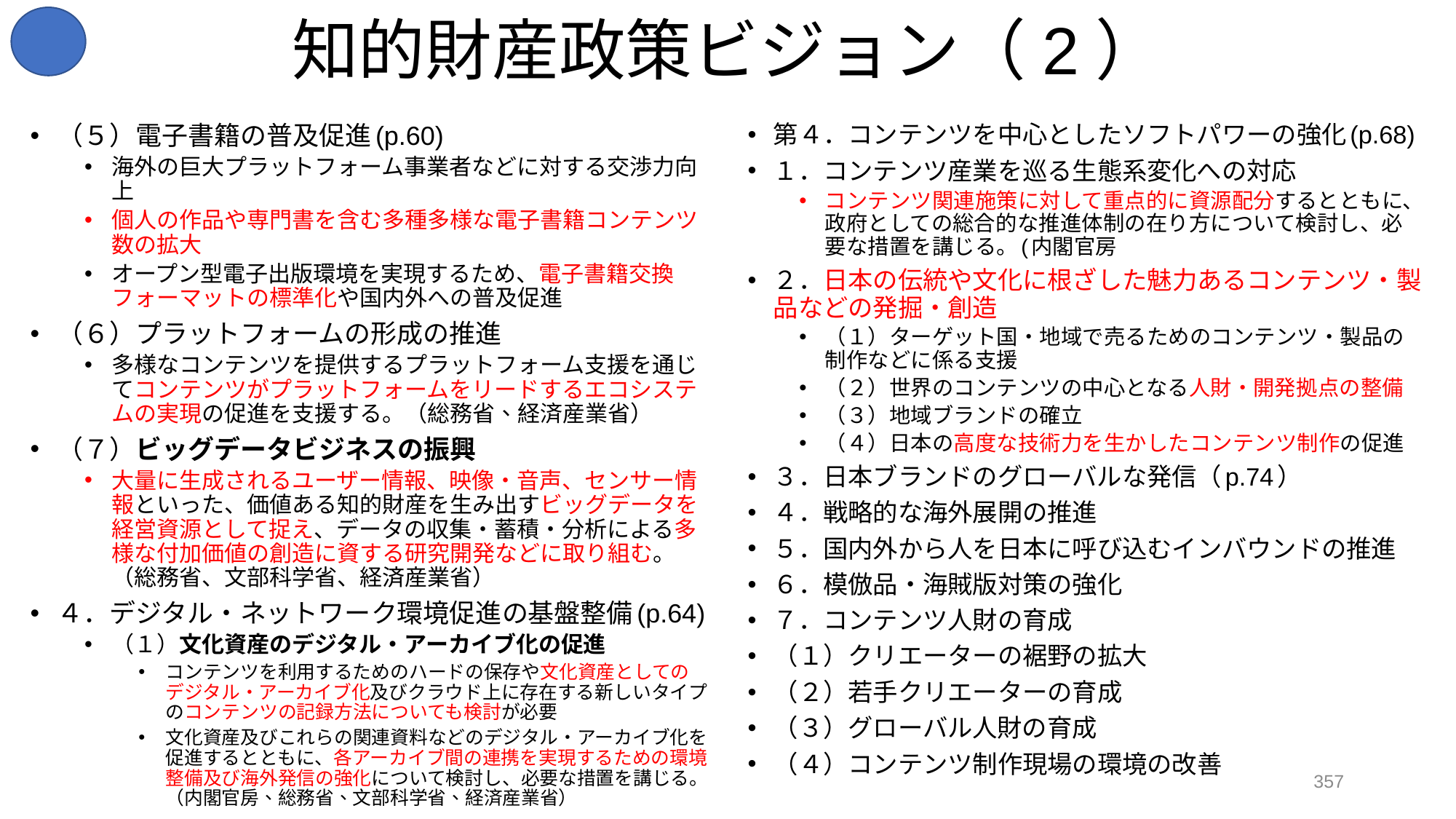

# 知的財産政策ビジョン（2）
（５）電子書籍の普及促進(p.60)
海外の巨大プラットフォーム事業者などに対する交渉力向上
個人の作品や専門書を含む多種多様な電子書籍コンテンツ数の拡大
オープン型電子出版環境を実現するため、電子書籍交換フォーマットの標準化や国内外への普及促進
（６）プラットフォームの形成の推進
多様なコンテンツを提供するプラットフォーム支援を通じてコンテンツがプラットフォームをリードするエコシステムの実現の促進を支援する。（総務省、経済産業省）
（７）ビッグデータビジネスの振興
大量に生成されるユーザー情報、映像・音声、センサー情報といった、価値ある知的財産を生み出すビッグデータを経営資源として捉え、データの収集・蓄積・分析による多様な付加価値の創造に資する研究開発などに取り組む。（総務省、文部科学省、経済産業省）
４．デジタル・ネットワーク環境促進の基盤整備(p.64)
（１）文化資産のデジタル・アーカイブ化の促進
コンテンツを利用するためのハードの保存や文化資産としてのデジタル・アーカイブ化及びクラウド上に存在する新しいタイプのコンテンツの記録方法についても検討が必要
文化資産及びこれらの関連資料などのデジタル・アーカイブ化を促進するとともに、各アーカイブ間の連携を実現するための環境整備及び海外発信の強化について検討し、必要な措置を講じる。（内閣官房、総務省、文部科学省、経済産業省）

第４．コンテンツを中心としたソフトパワーの強化(p.68)
１．コンテンツ産業を巡る生態系変化への対応
コンテンツ関連施策に対して重点的に資源配分するとともに、政府としての総合的な推進体制の在り方について検討し、必要な措置を講じる。(内閣官房
２．日本の伝統や文化に根ざした魅力あるコンテンツ・製品などの発掘・創造
（１）ターゲット国・地域で売るためのコンテンツ・製品の制作などに係る支援
（２）世界のコンテンツの中心となる人財・開発拠点の整備
（３）地域ブランドの確立
（４）日本の高度な技術力を生かしたコンテンツ制作の促進
３．日本ブランドのグローバルな発信（p.74）
４．戦略的な海外展開の推進
５．国内外から人を日本に呼び込むインバウンドの推進
６．模倣品・海賊版対策の強化
７．コンテンツ人財の育成
（１）クリエーターの裾野の拡大
（２）若手クリエーターの育成
（３）グローバル人財の育成
（４）コンテンツ制作現場の環境の改善
357